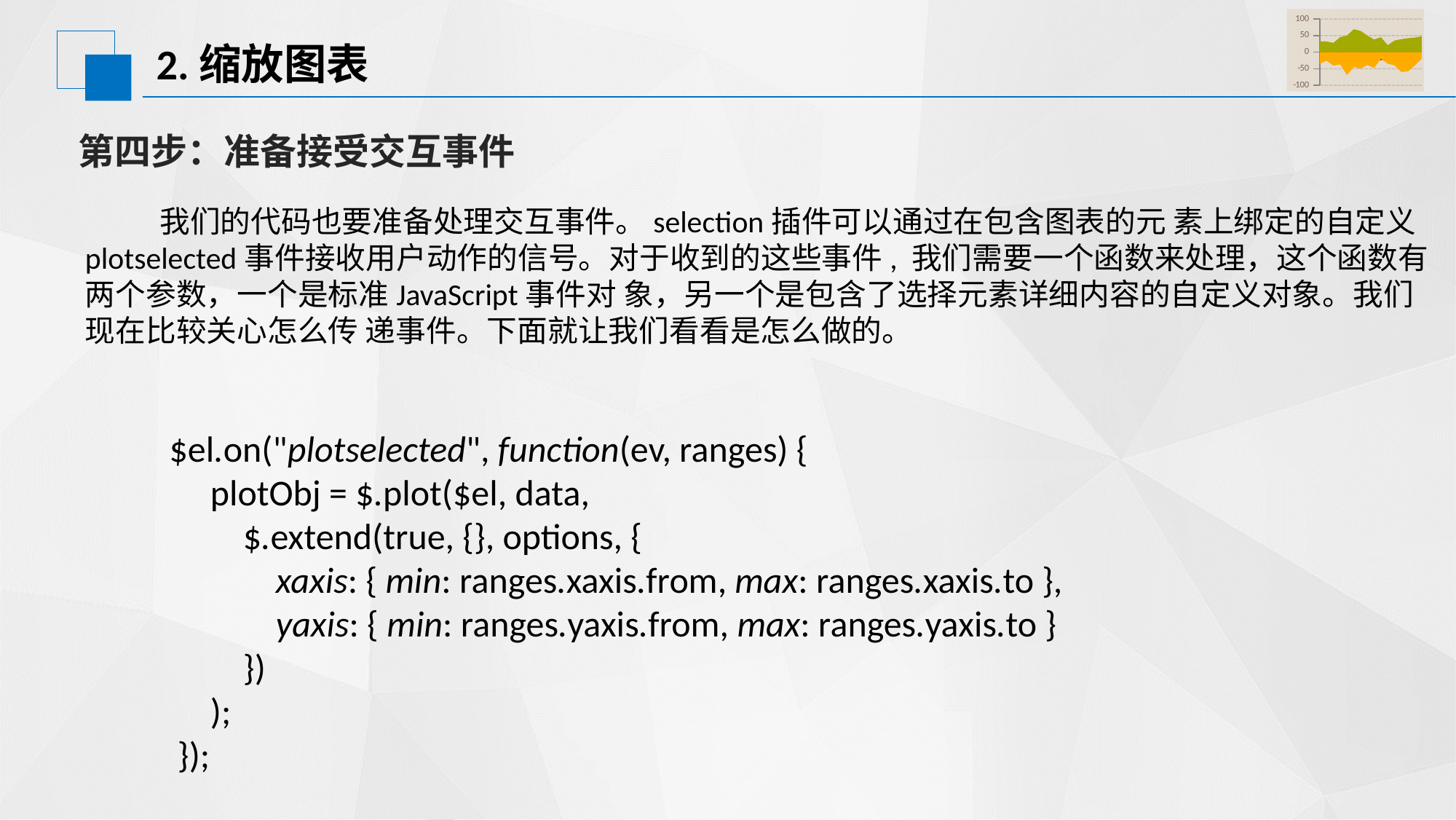

### Chart

| Category | 系列 1 | 系列 2 | 系列 3 | 系列 4 |
|---|---|---|---|---|
| 37261 | 32.0 | 12.0 | -35.0 | -12.0 |
| 37262 | 32.0 | 12.0 | -26.0 | -18.0 |
| 37263 | 28.0 | 12.0 | -41.0 | -32.0 |
| 37264 | 45.0 | 21.0 | -37.0 | -20.0 |
| 37265 | 50.0 | 28.0 | -69.0 | -21.0 |
| 37266 | 69.0 | 30.0 | -45.0 | -24.0 |
| 37267 | 64.0 | 21.0 | -50.0 | -42.0 |
| 37268 | 50.0 | 42.0 | -39.0 | -30.0 |
| 37269 | 38.0 | 29.0 | -48.0 | -16.0 |
| 37270 | 45.0 | 30.0 | -20.0 | -25.0 |
| 37271 | 21.0 | 14.0 | -35.0 | -19.0 |
| 37272 | 35.0 | 15.0 | -40.0 | -17.0 |
| 37273 | 39.0 | 19.0 | -60.0 | -15.0 |
| 37274 | 42.0 | 25.0 | -58.0 | -12.0 |
| 37275 | 44.0 | 34.0 | -40.0 | -19.0 |
| 37276 | 48.0 | 36.0 | -20.0 | -16.0 |
# 2.缩放图表
第四步：准备接受交互事件
          我们的代码也要准备处理交互事件。selection插件可以通过在包含图表的元 素上绑定的自定义plotselected事件接收用户动作的信号。对于收到的这些事件, 我们需要一个函数来处理，这个函数有两个参数，一个是标准JavaScript事件对 象，另一个是包含了选择元素详细内容的自定义对象。我们现在比较关心怎么传 递事件。下面就让我们看看是怎么做的。

       $el.on("plotselected", function(ev, ranges) {
            plotObj = $.plot($el, data,
                $.extend(true, {}, options, {
                    xaxis: { min: ranges.xaxis.from, max: ranges.xaxis.to },
                    yaxis: { min: ranges.yaxis.from, max: ranges.yaxis.to }
                })
            );
        });